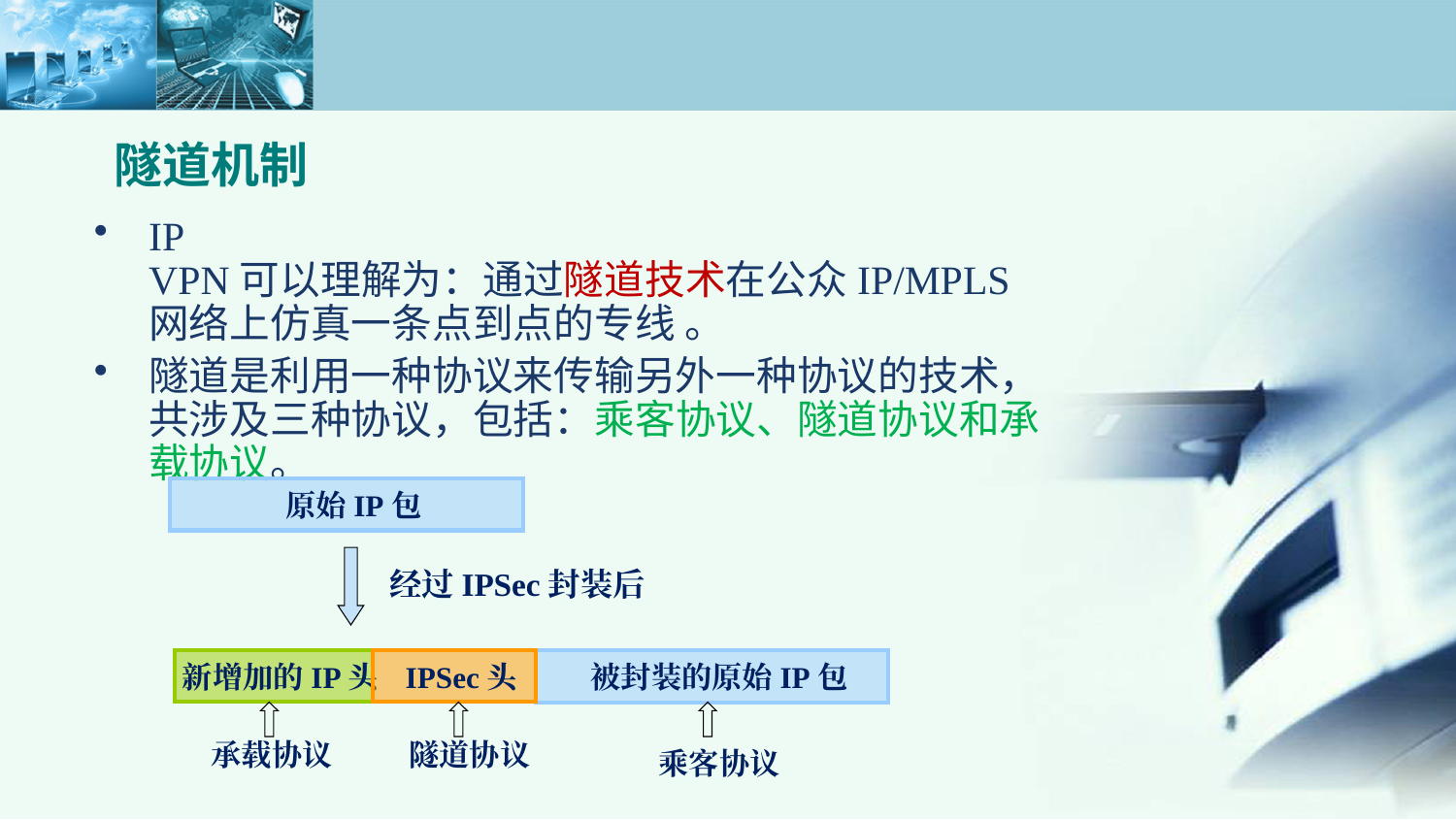

# 隧道机制
IP VPN可以理解为：通过隧道技术在公众IP/MPLS网络上仿真一条点到点的专线 。
隧道是利用一种协议来传输另外一种协议的技术，共涉及三种协议，包括：乘客协议、隧道协议和承载协议。
原始IP包

经过IPSec封装后
新增加的IP头
IPSec头
被封装的原始IP包

承载协议
隧道协议
乘客协议